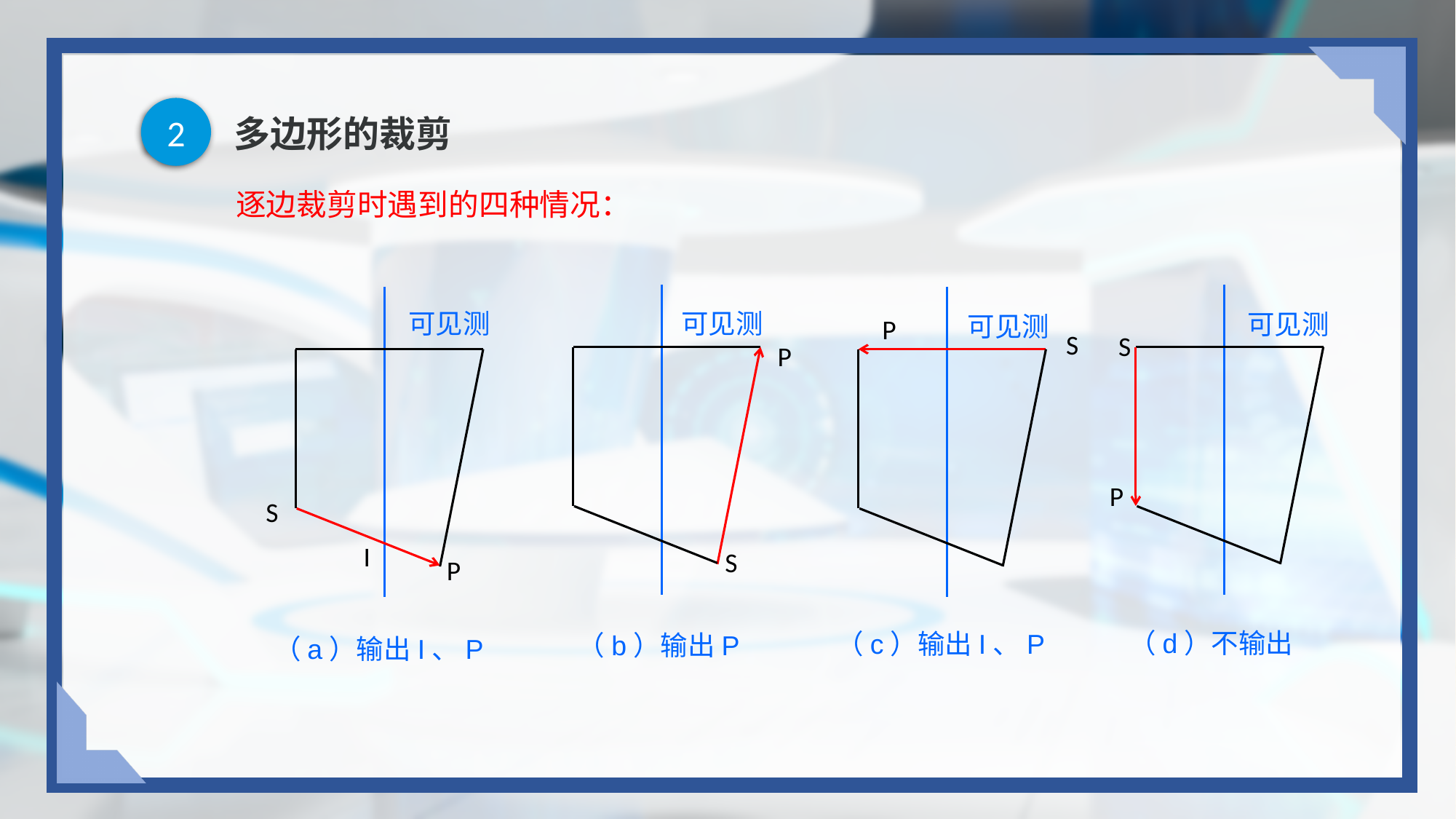

2
# 多边形的裁剪
逐边裁剪时遇到的四种情况：
可见测
可见测
可见测
可见测
P
S
S
P
P
S
I
S
P
（d）不输出
（c）输出I、P
（b）输出P
（a）输出I、P